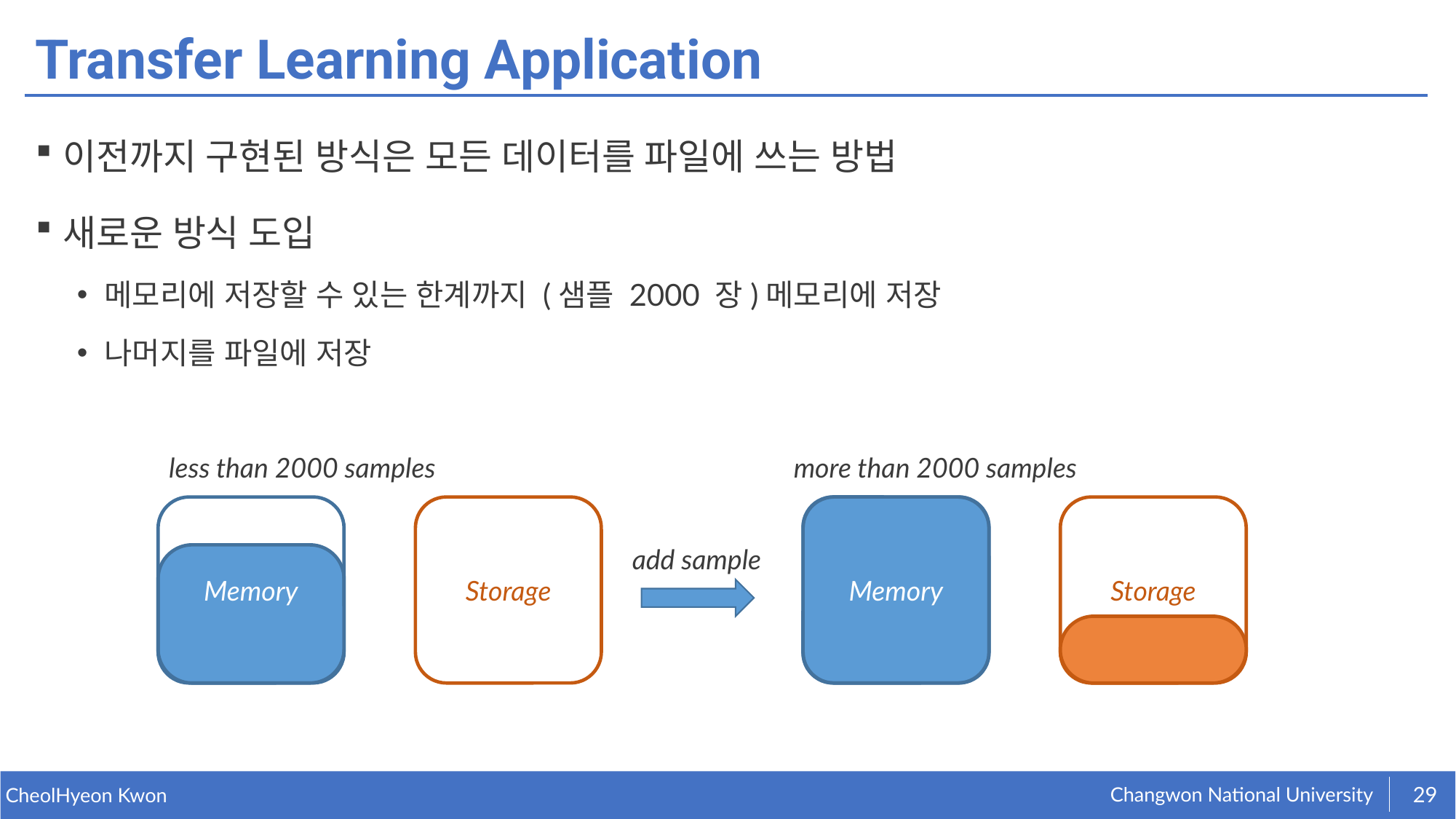

# Transfer Learning Application
이전까지 구현된 방식은 모든 데이터를 파일에 쓰는 방법
새로운 방식 도입
메모리에 저장할 수 있는 한계까지 (샘플 2000 장)메모리에 저장
나머지를 파일에 저장

less than 2000 samples
more than 2000 samples
Memory
Storage

Memory
Storage
add sample

29